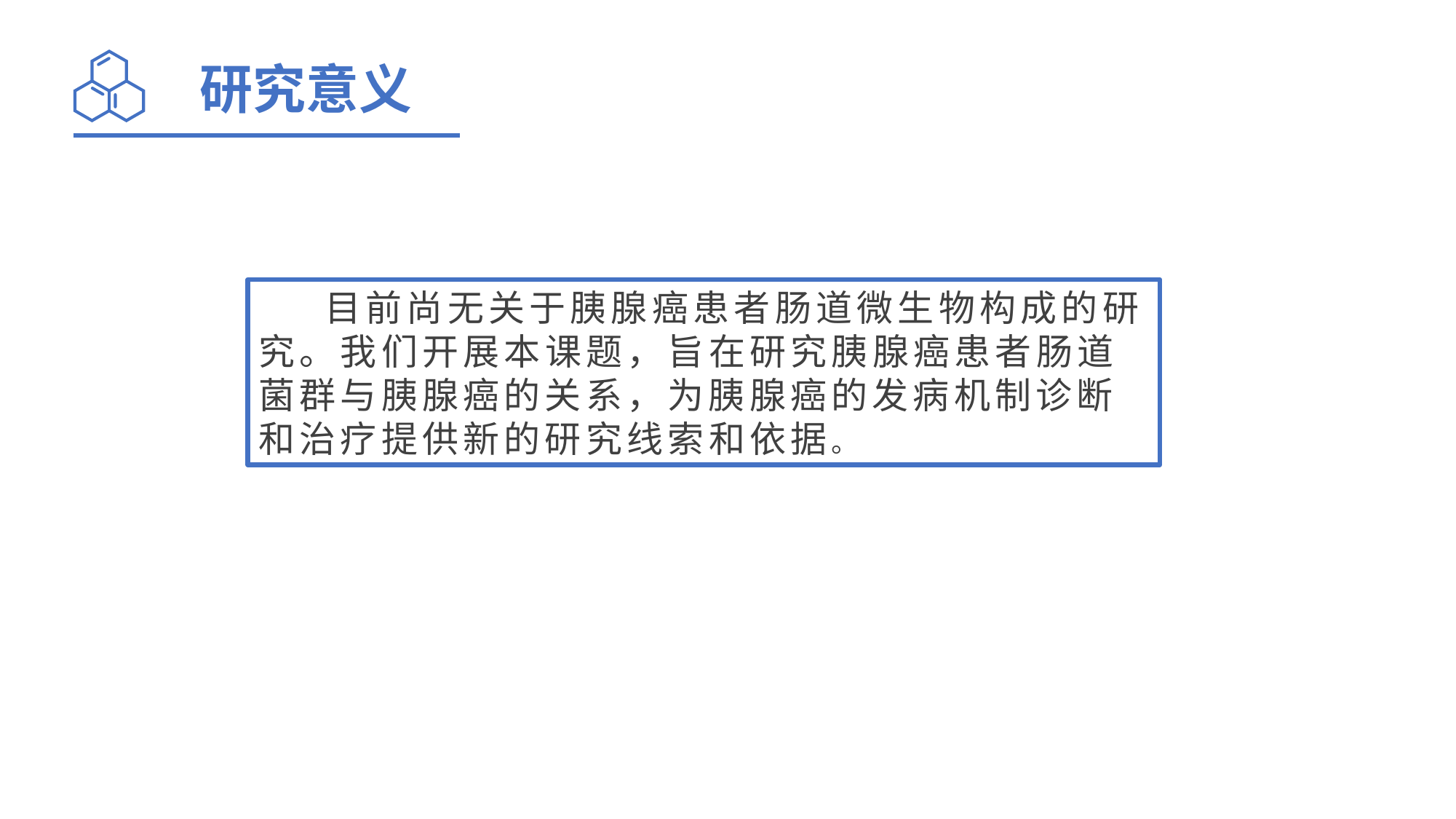

研究意义
       目前尚无关于胰腺癌患者肠道微生物构成的研究。我们开展本课题，旨在研究胰腺癌患者肠道菌群与胰腺癌的关系，为胰腺癌的发病机制诊断和治疗提供新的研究线索和依据。